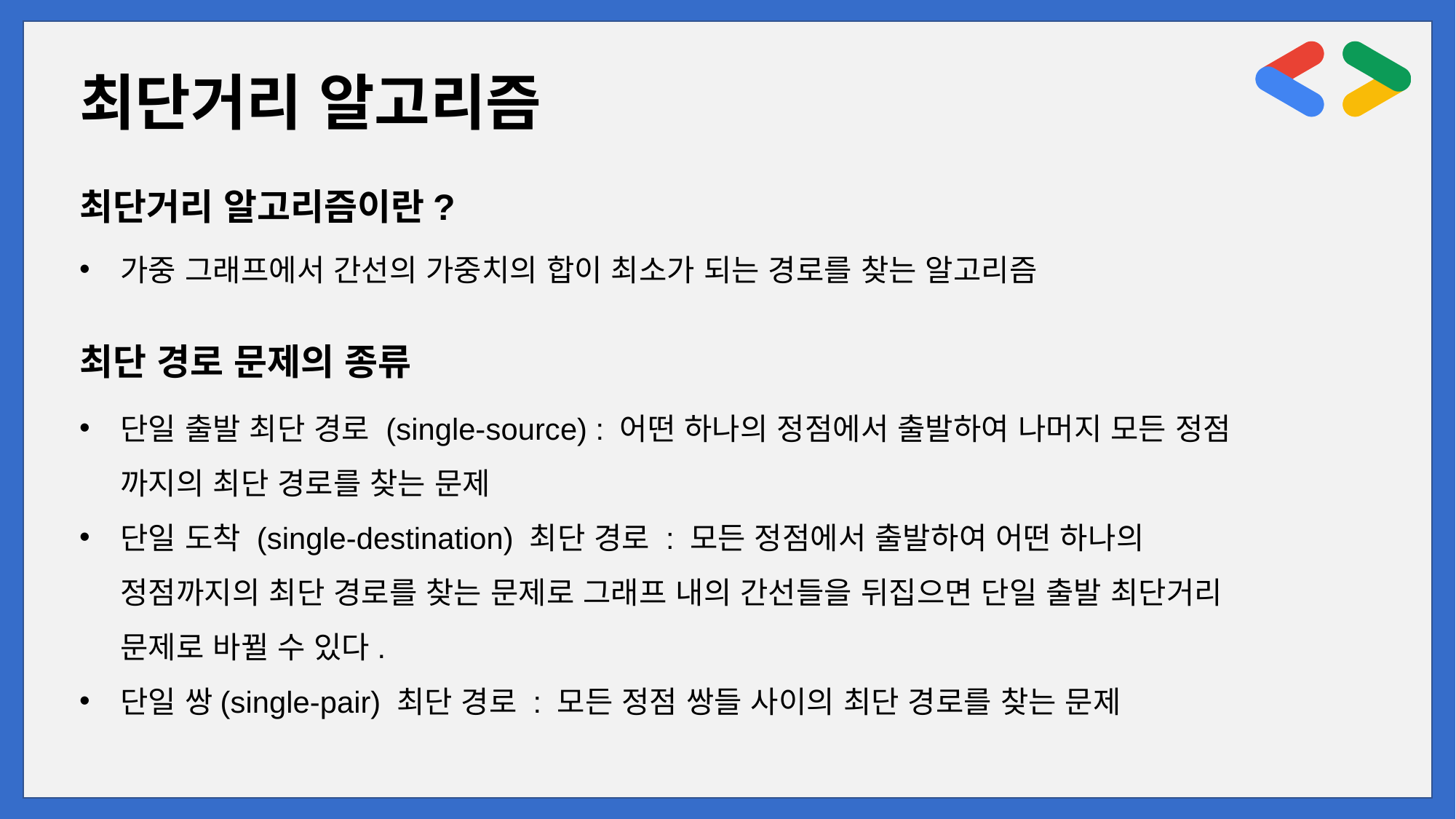

최단거리 알고리즘
최단거리 알고리즘이란?
가중 그래프에서 간선의 가중치의 합이 최소가 되는 경로를 찾는 알고리즘
최단 경로 문제의 종류
단일 출발 최단 경로 (single-source) : 어떤 하나의 정점에서 출발하여 나머지 모든 정점 까지의 최단 경로를 찾는 문제
단일 도착 (single-destination) 최단 경로 : 모든 정점에서 출발하여 어떤 하나의 정점까지의 최단 경로를 찾는 문제로 그래프 내의 간선들을 뒤집으면 단일 출발 최단거리 문제로 바뀔 수 있다.
단일 쌍(single-pair) 최단 경로 : 모든 정점 쌍들 사이의 최단 경로를 찾는 문제